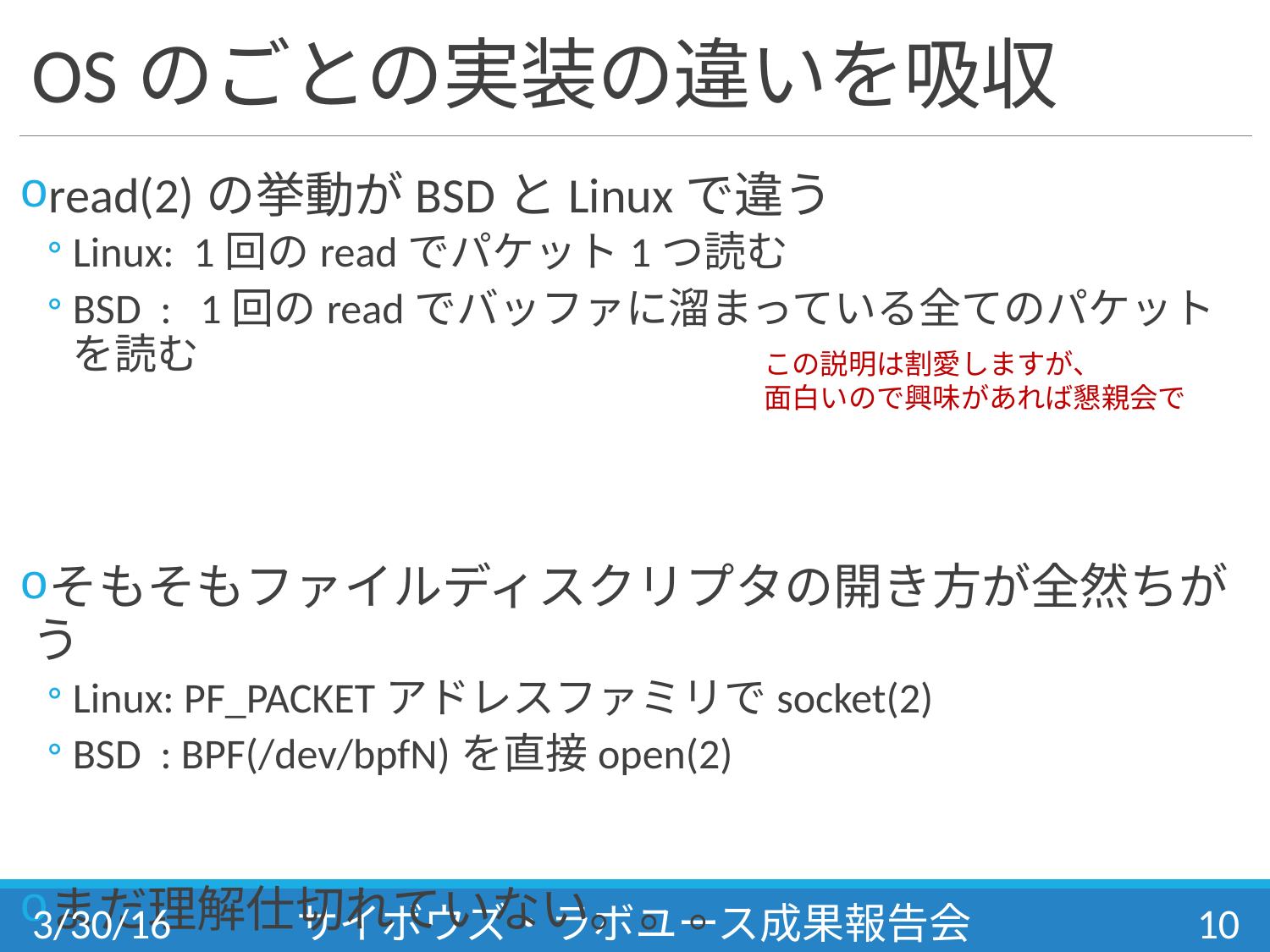

# OSのごとの実装の違いを吸収
read(2)の挙動がBSDとLinuxで違う
Linux:  1回のreadでパケット1つ読む
BSD  :   1回のreadでバッファに溜まっている全てのパケットを読む

そもそもファイルディスクリプタの開き方が全然ちがう
Linux: PF_PACKETアドレスファミリでsocket(2)
BSD  : BPF(/dev/bpfN)を直接open(2)

まだ理解仕切れていない。。。
この説明は割愛しますが、
面白いので興味があれば懇親会で
3/30/16
サイボウズ・ラボユース成果報告会
10